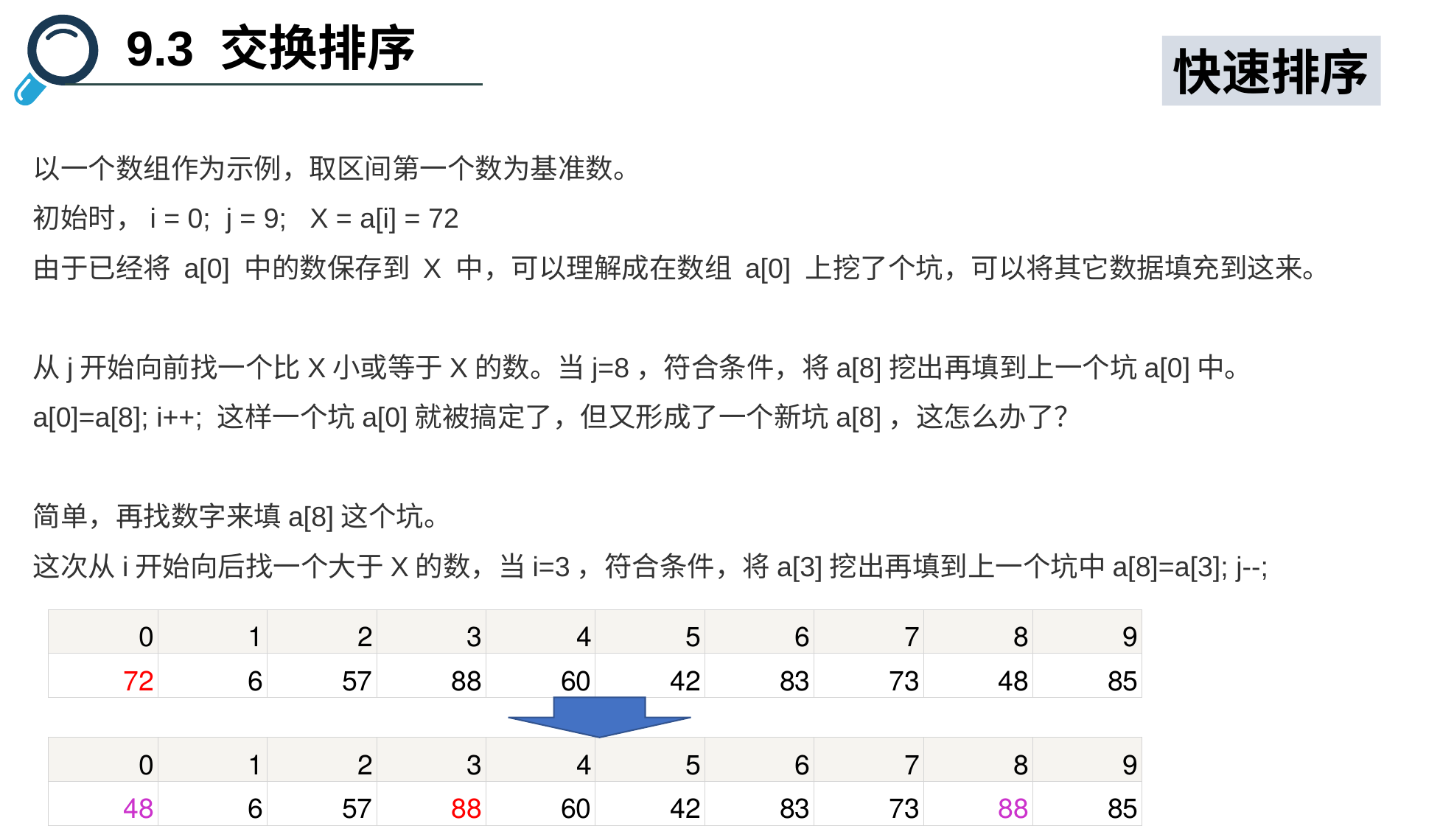

9.3 交换排序
快速排序
以一个数组作为示例，取区间第一个数为基准数。
初始时，i = 0;  j = 9;   X = a[i] = 72
由于已经将 a[0] 中的数保存到 X 中，可以理解成在数组 a[0] 上挖了个坑，可以将其它数据填充到这来。

从j开始向前找一个比X小或等于X的数。当j=8，符合条件，将a[8]挖出再填到上一个坑a[0]中。
a[0]=a[8]; i++; 这样一个坑a[0]就被搞定了，但又形成了一个新坑a[8]，这怎么办了？

简单，再找数字来填a[8]这个坑。
这次从i开始向后找一个大于X的数，当i=3，符合条件，将a[3]挖出再填到上一个坑中a[8]=a[3]; j--;
| 0 | 1 | 2 | 3 | 4 | 5 | 6 | 7 | 8 | 9 |
| --- | --- | --- | --- | --- | --- | --- | --- | --- | --- |
| 72 | 6 | 57 | 88 | 60 | 42 | 83 | 73 | 48 | 85 |

| 0 | 1 | 2 | 3 | 4 | 5 | 6 | 7 | 8 | 9 |
| --- | --- | --- | --- | --- | --- | --- | --- | --- | --- |
| 48 | 6 | 57 | 88 | 60 | 42 | 83 | 73 | 88 | 85 |